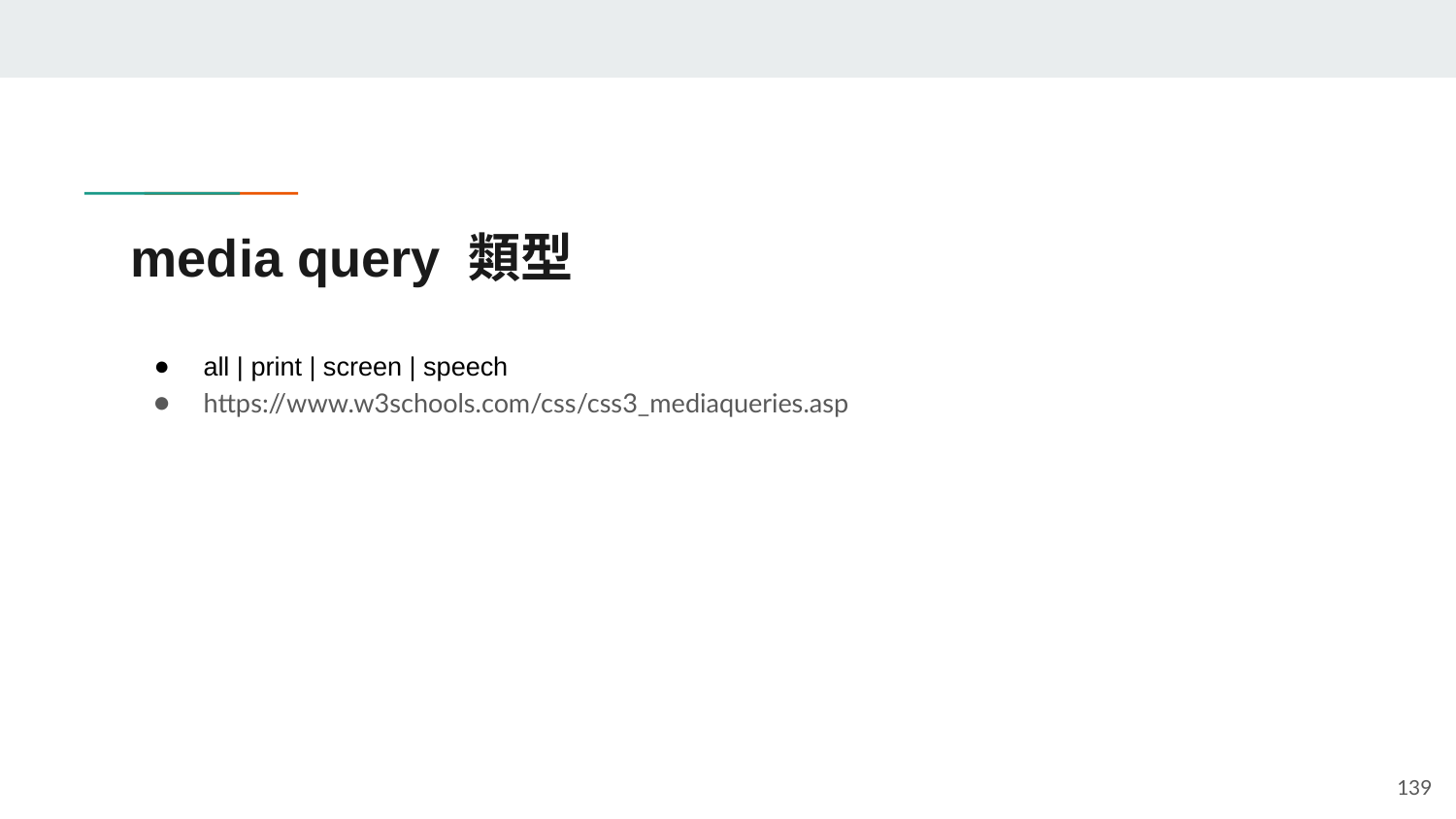

# media query 類型
all | print | screen | speech
https://www.w3schools.com/css/css3_mediaqueries.asp

139